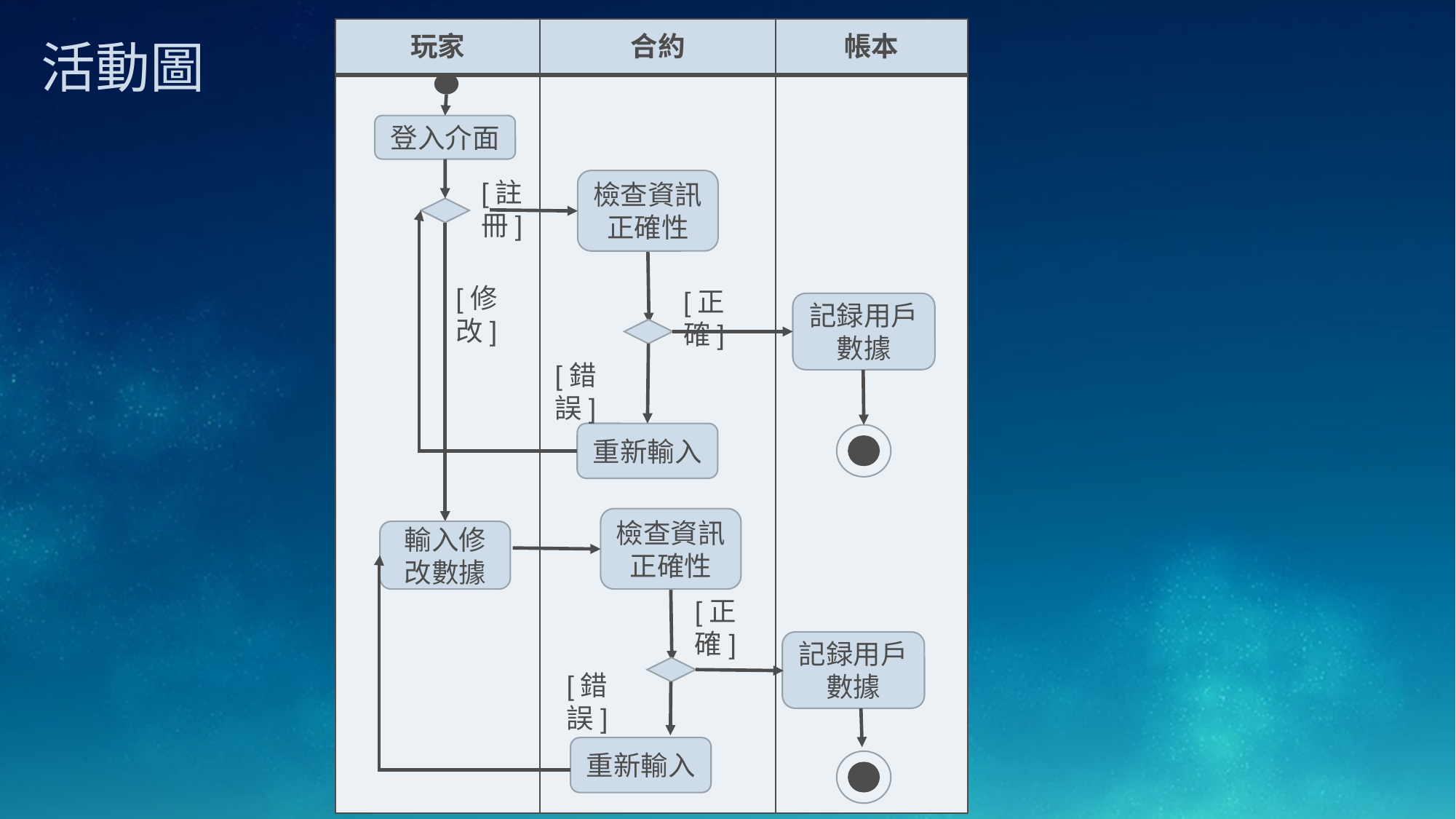

| 玩家 | 合約 | 帳本 |
| --- | --- | --- |
|  |  |  |
活動圖

登入介面
[註冊]
檢查資訊正確性

[修改]
[正確]
記録用戶數據

[錯誤]
重新輸入

檢查資訊正確性
輸入修改數據
[正確]
記録用戶數據

[錯誤]
重新輸入